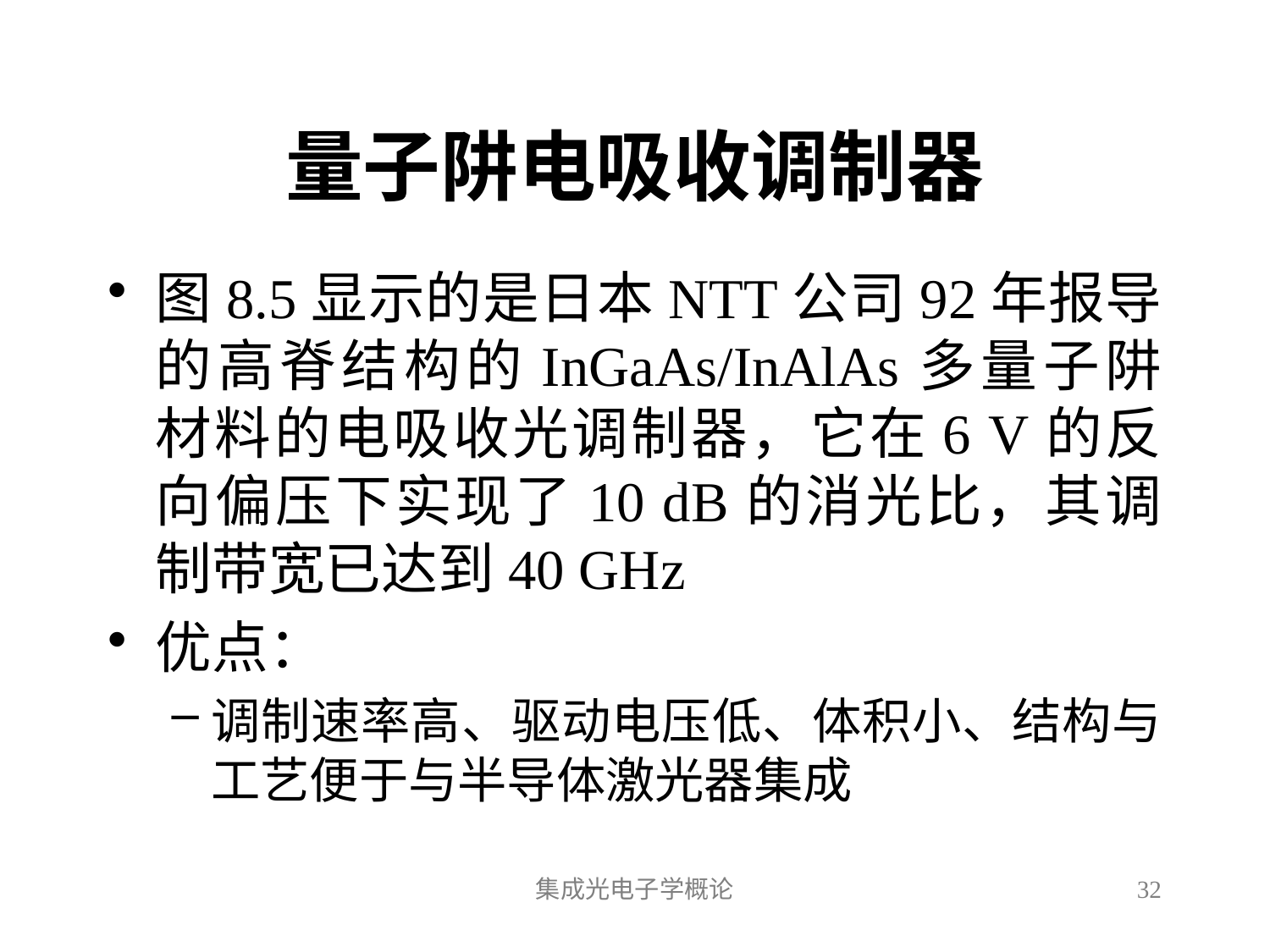

# 量子阱电吸收调制器
图8.5显示的是日本NTT公司92年报导的高脊结构的InGaAs/InAlAs多量子阱材料的电吸收光调制器，它在6 V的反向偏压下实现了10 dB的消光比，其调制带宽已达到40 GHz
优点：
调制速率高、驱动电压低、体积小、结构与工艺便于与半导体激光器集成
集成光电子学概论
32